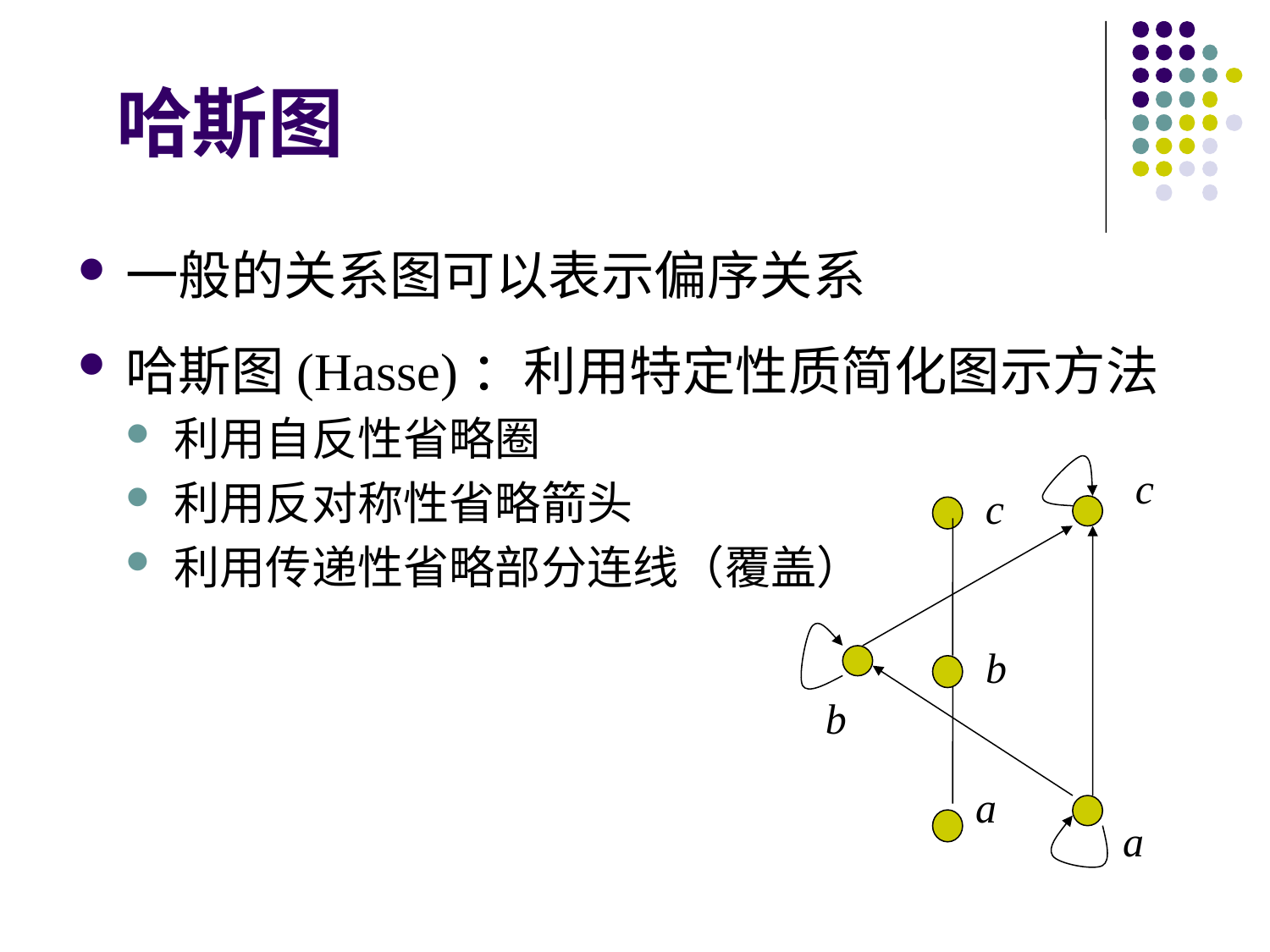

# 哈斯图
一般的关系图可以表示偏序关系
哈斯图(Hasse)：利用特定性质简化图示方法
利用自反性省略圈
利用反对称性省略箭头
利用传递性省略部分连线（覆盖）
c

b
a

c

b

a